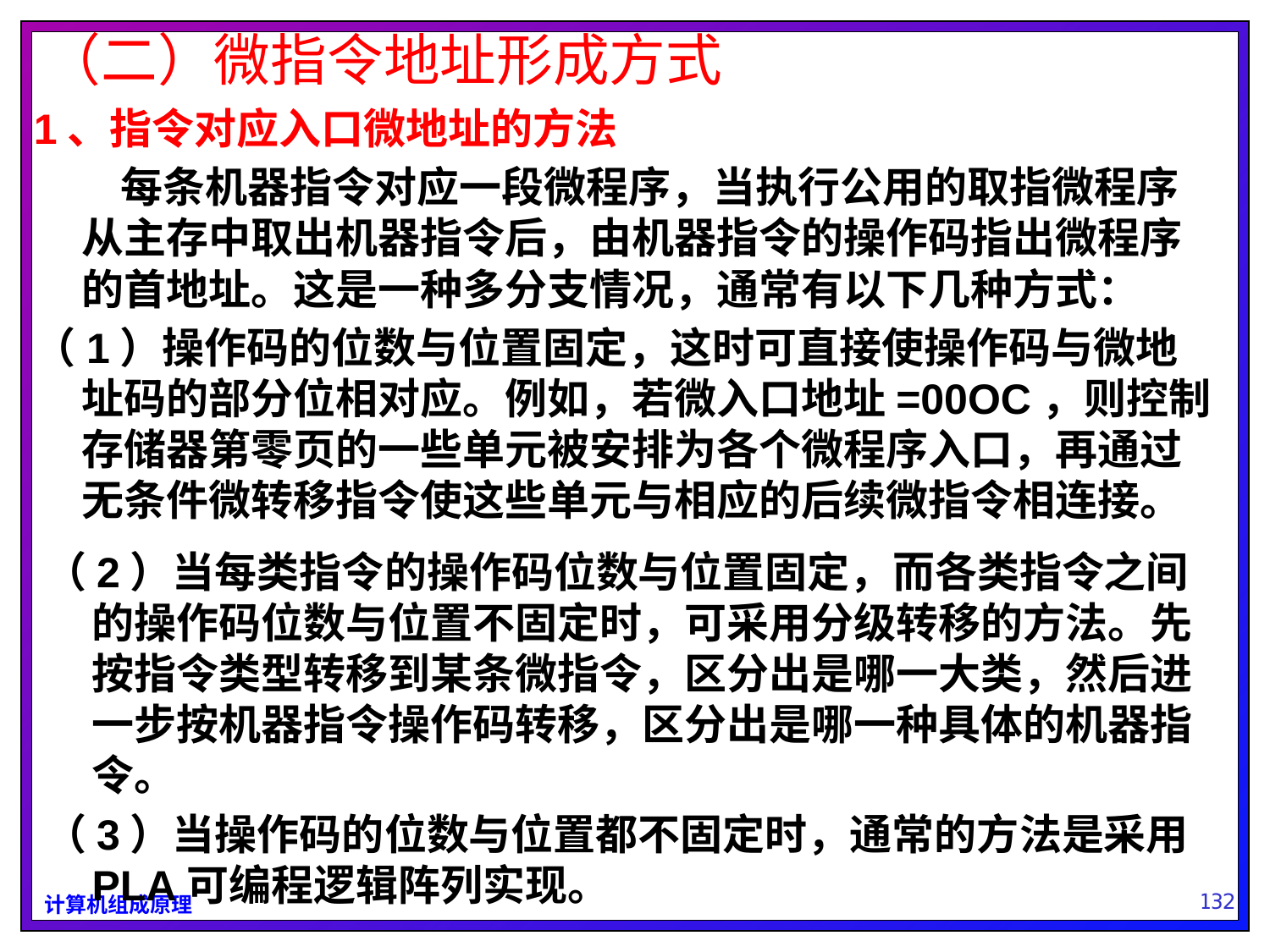

# （二）微指令地址形成方式
1、指令对应入口微地址的方法
	   每条机器指令对应一段微程序，当执行公用的取指微程序从主存中取出机器指令后，由机器指令的操作码指出微程序的首地址。这是一种多分支情况，通常有以下几种方式：
（1）操作码的位数与位置固定，这时可直接使操作码与微地址码的部分位相对应。例如，若微入口地址=00OC，则控制存储器第零页的一些单元被安排为各个微程序入口，再通过无条件微转移指令使这些单元与相应的后续微指令相连接。

（2）当每类指令的操作码位数与位置固定，而各类指令之间的操作码位数与位置不固定时，可采用分级转移的方法。先按指令类型转移到某条微指令，区分出是哪一大类，然后进一步按机器指令操作码转移，区分出是哪一种具体的机器指令。
（3）当操作码的位数与位置都不固定时，通常的方法是采用PLA可编程逻辑阵列实现。